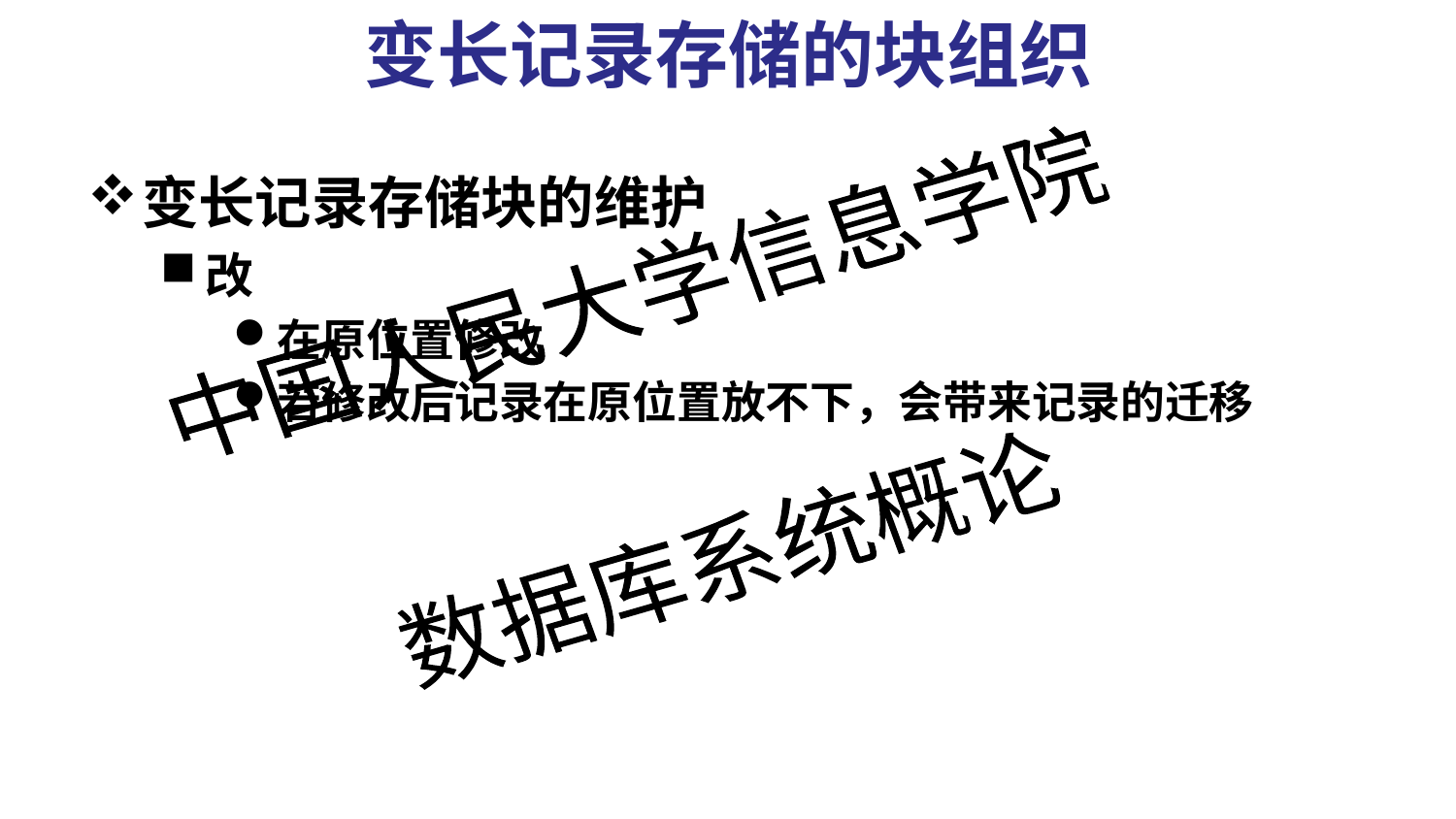

# 变长记录存储的块组织
44
变长记录存储块的维护
改
在原位置修改
若修改后记录在原位置放不下，会带来记录的迁移